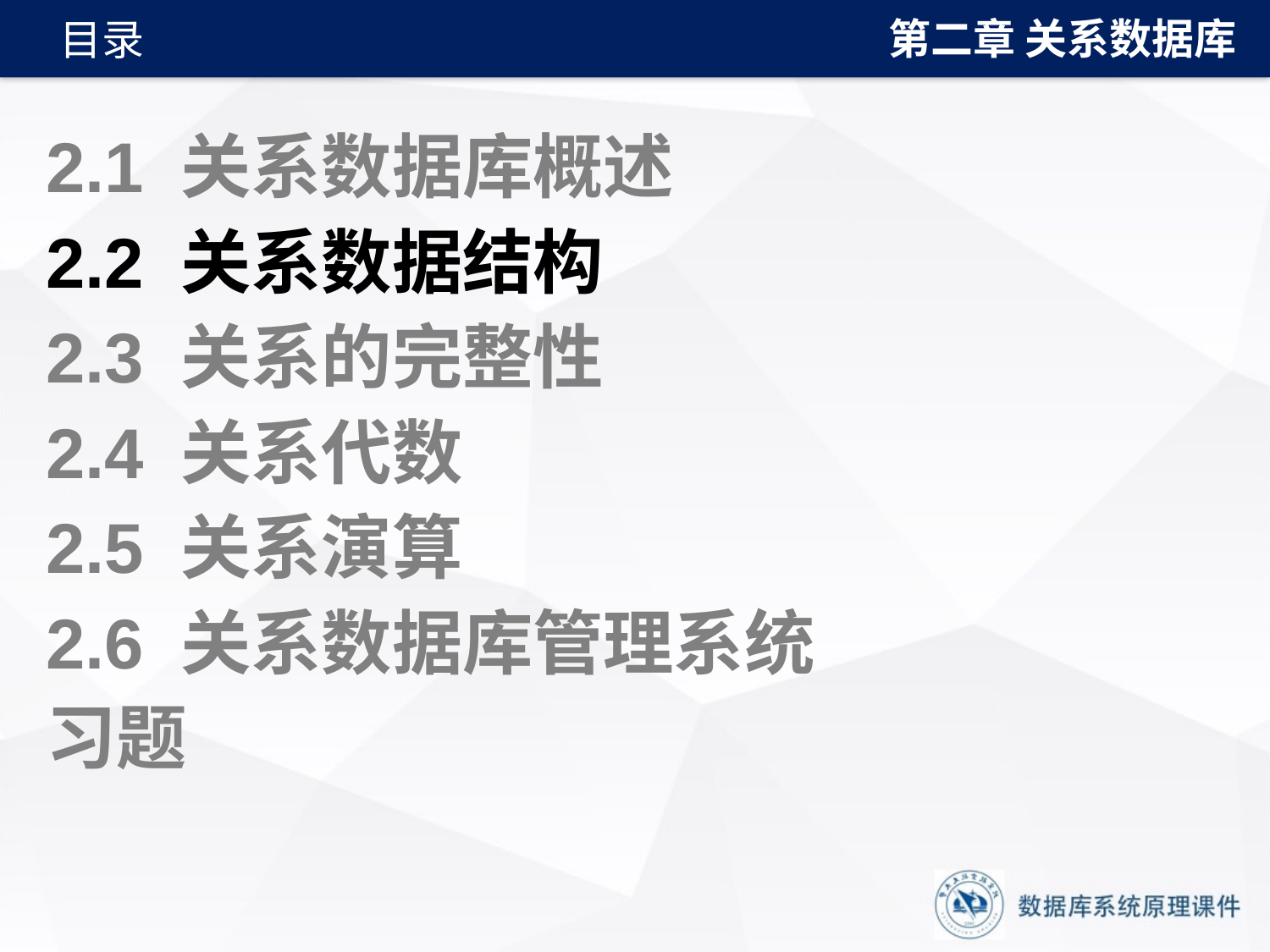

第二章 关系数据库
目录
# 2.1 关系数据库概述 2.2 关系数据结构 2.3 关系的完整性 2.4 关系代数 2.5 关系演算 2.6 关系数据库管理系统 习题